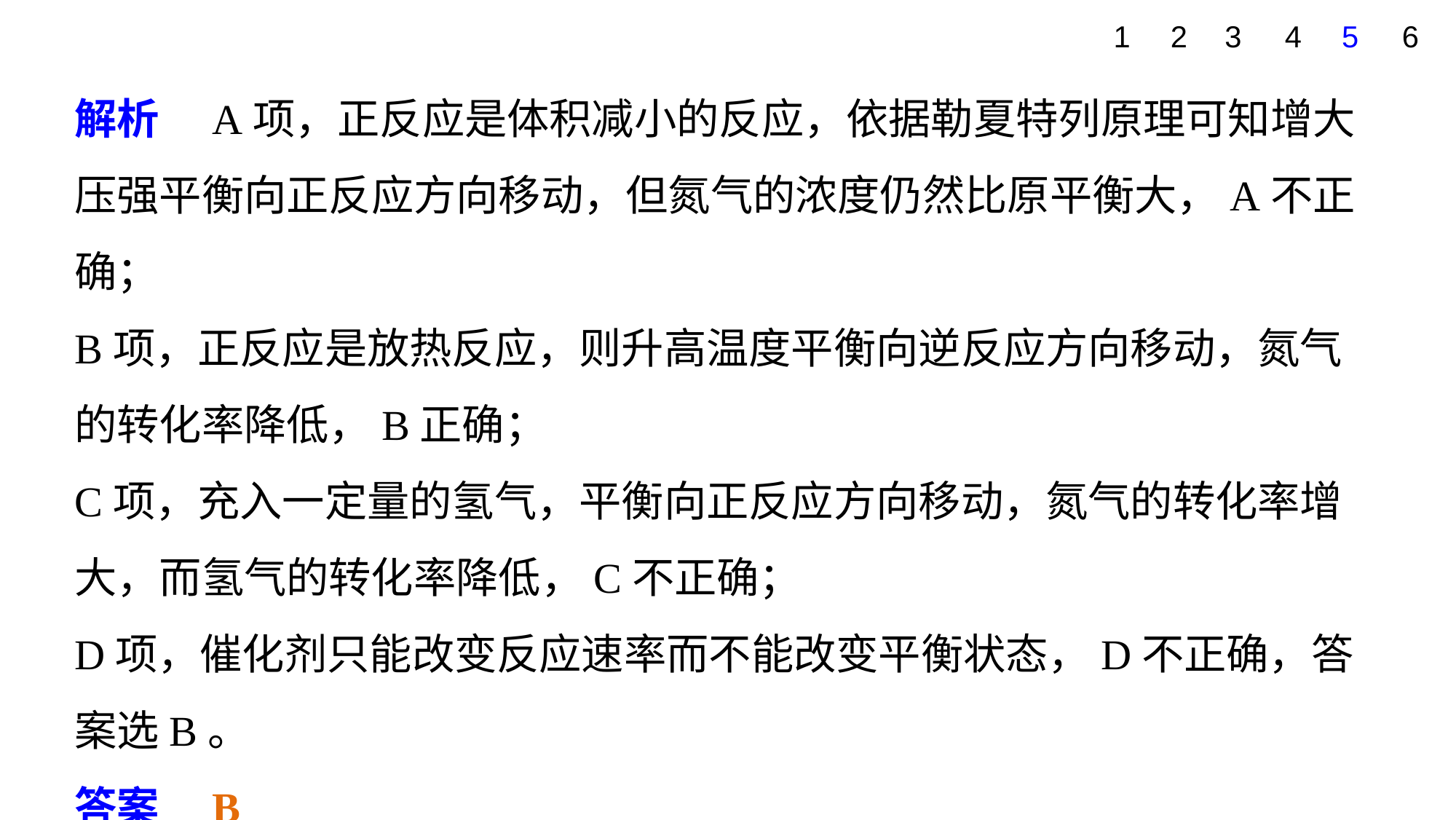

1
2
3
4
5
6
解析　A项，正反应是体积减小的反应，依据勒夏特列原理可知增大压强平衡向正反应方向移动，但氮气的浓度仍然比原平衡大，A不正确；
B项，正反应是放热反应，则升高温度平衡向逆反应方向移动，氮气的转化率降低，B正确；
C项，充入一定量的氢气，平衡向正反应方向移动，氮气的转化率增大，而氢气的转化率降低，C不正确；
D项，催化剂只能改变反应速率而不能改变平衡状态，D不正确，答案选B。
答案　B